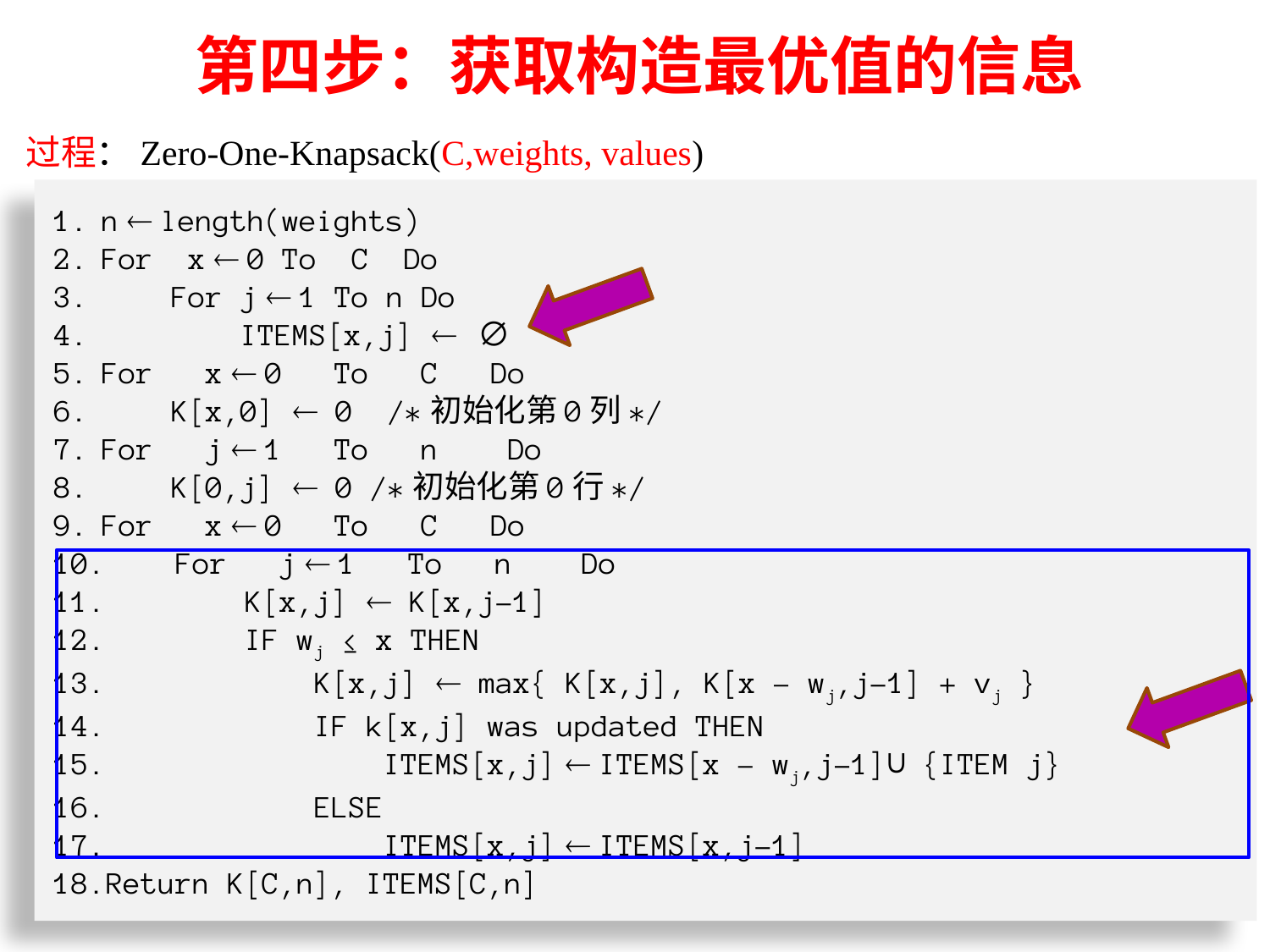

第四步：获取构造最优值的信息
过程：Zero-One-Knapsack(C,weights, values)

n ← length(weights)
For  x ← 0 To  C  Do
    For j ← 1 To n Do
        ITEMS[x,j] ← ∅
For   x ← 0   To   C   Do
    K[x,0] ← 0  /*初始化第0列*/
For   j ← 1   To   n    Do
    K[0,j] ← 0 /*初始化第0行*/
For   x ← 0   To   C   Do
    For   j ← 1   To   n    Do
        K[x,j] ← K[x,j-1]
        IF wj ≤ x THEN
            K[x,j] ← max{ K[x,j], K[x – wj,j-1] + vj }
            IF k[x,j] was updated THEN
                ITEMS[x,j] ← ITEMS[x – wj,j-1]∪ {ITEM j}
            ELSE
                ITEMS[x,j] ← ITEMS[x,j-1]
Return K[C,n], ITEMS[C,n]